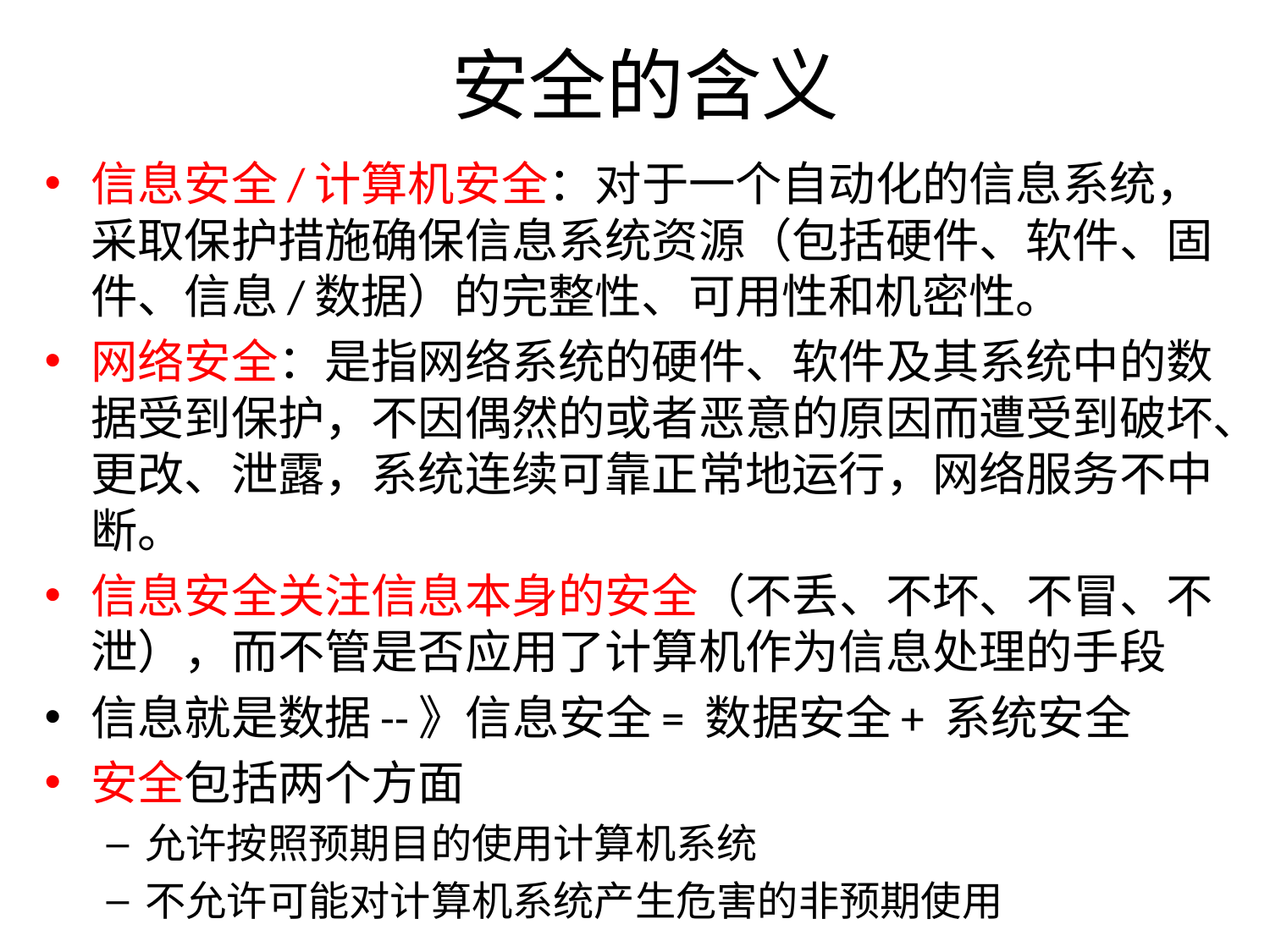

# 安全的含义
信息安全/计算机安全：对于一个自动化的信息系统，采取保护措施确保信息系统资源（包括硬件、软件、固件、信息/数据）的完整性、可用性和机密性。
网络安全：是指网络系统的硬件、软件及其系统中的数据受到保护，不因偶然的或者恶意的原因而遭受到破坏、更改、泄露，系统连续可靠正常地运行，网络服务不中断。
信息安全关注信息本身的安全（不丢、不坏、不冒、不泄），而不管是否应用了计算机作为信息处理的手段
信息就是数据--》信息安全= 数据安全+ 系统安全
安全包括两个方面
允许按照预期目的使用计算机系统
不允许可能对计算机系统产生危害的非预期使用
6